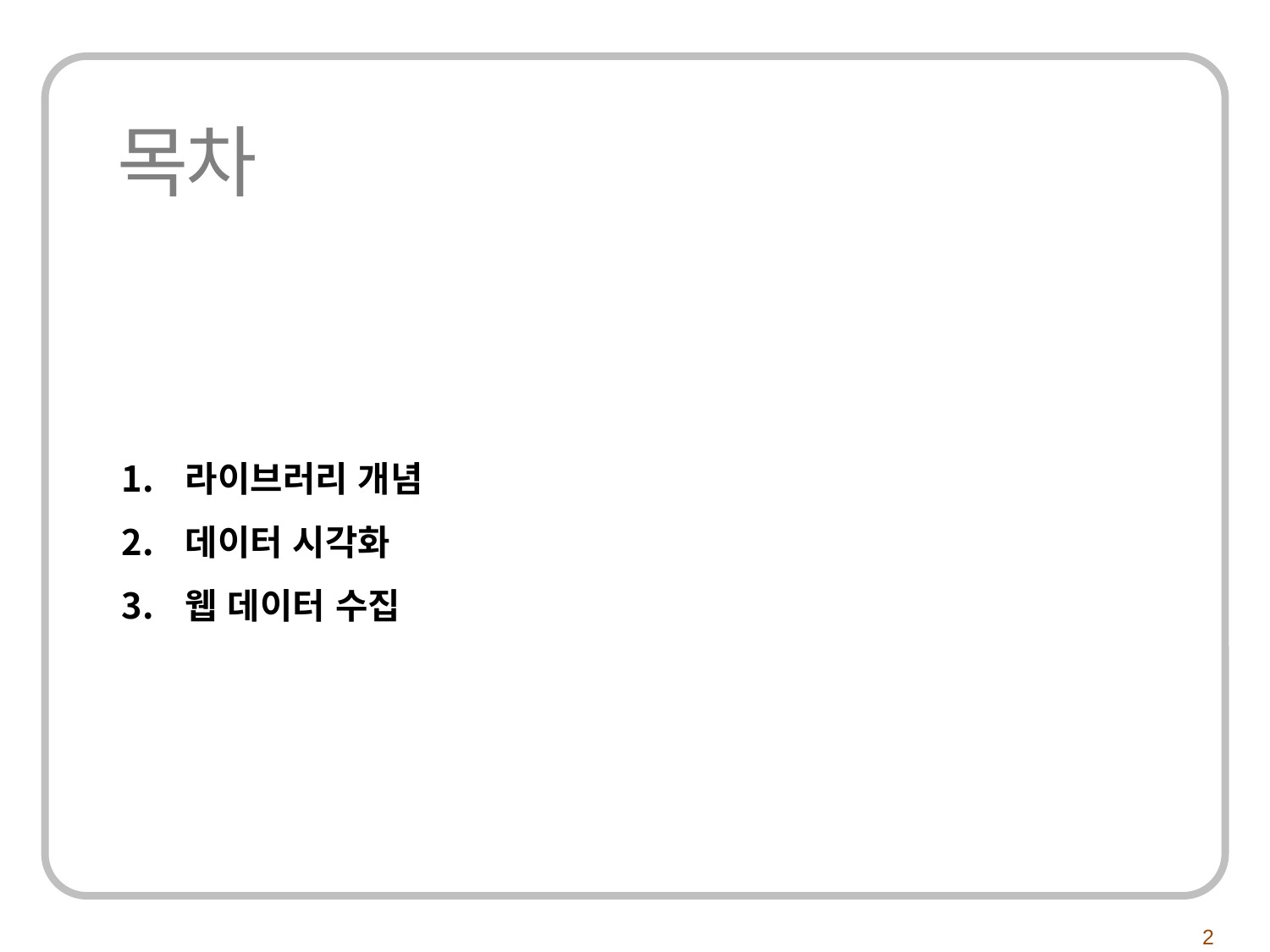

라이브러리 개념
데이터 시각화
웹 데이터 수집